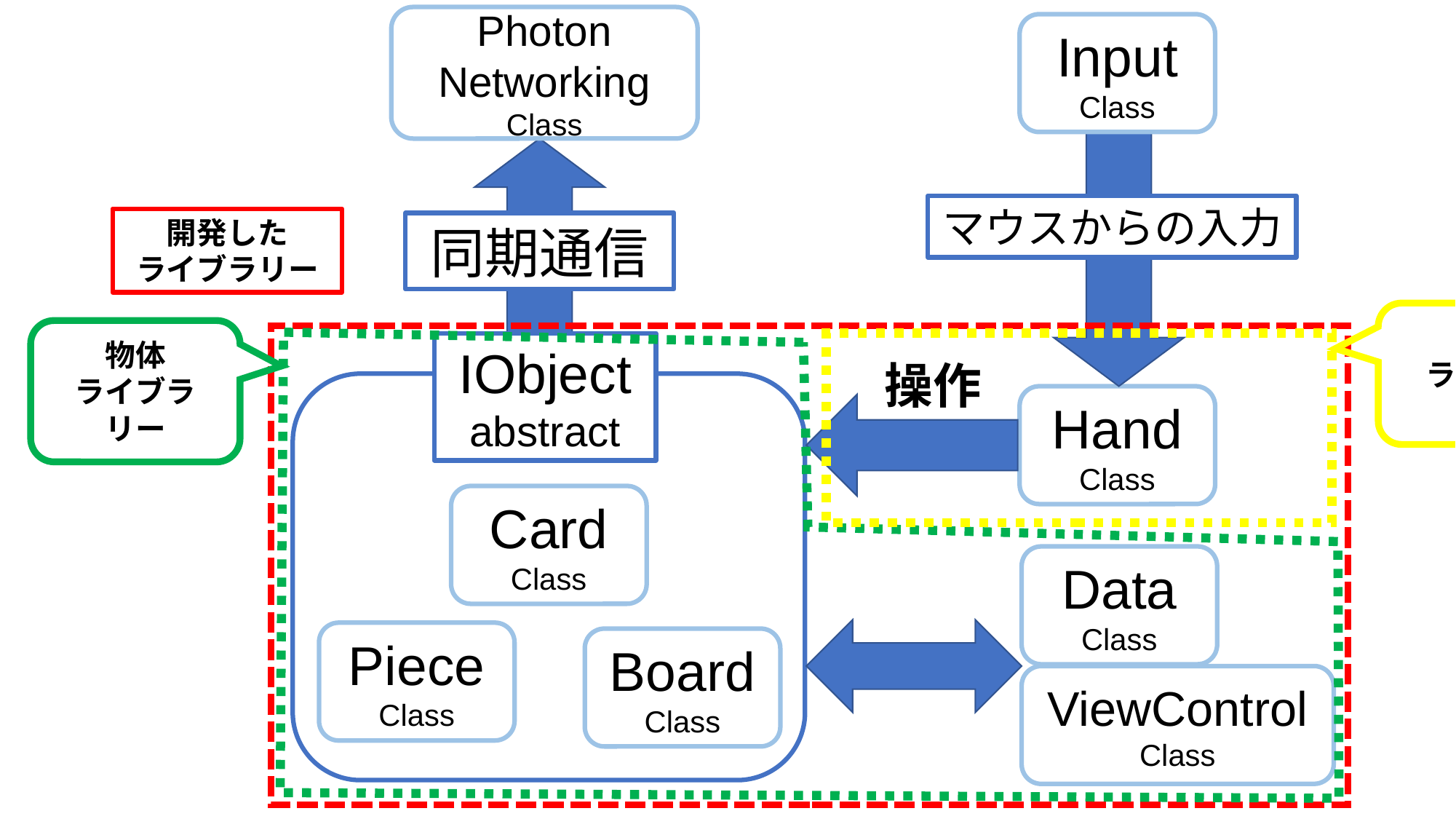

Photon
Networking
Class
Input
Class

マウスからの入力
開発した
ライブラリー
同期通信
動作
ライブラリー
物体
ライブラリー

IObject
abstract
操作

Hand
Class

Card
Class
Data
Class

Piece
Class
Board
Class
ViewControl
Class